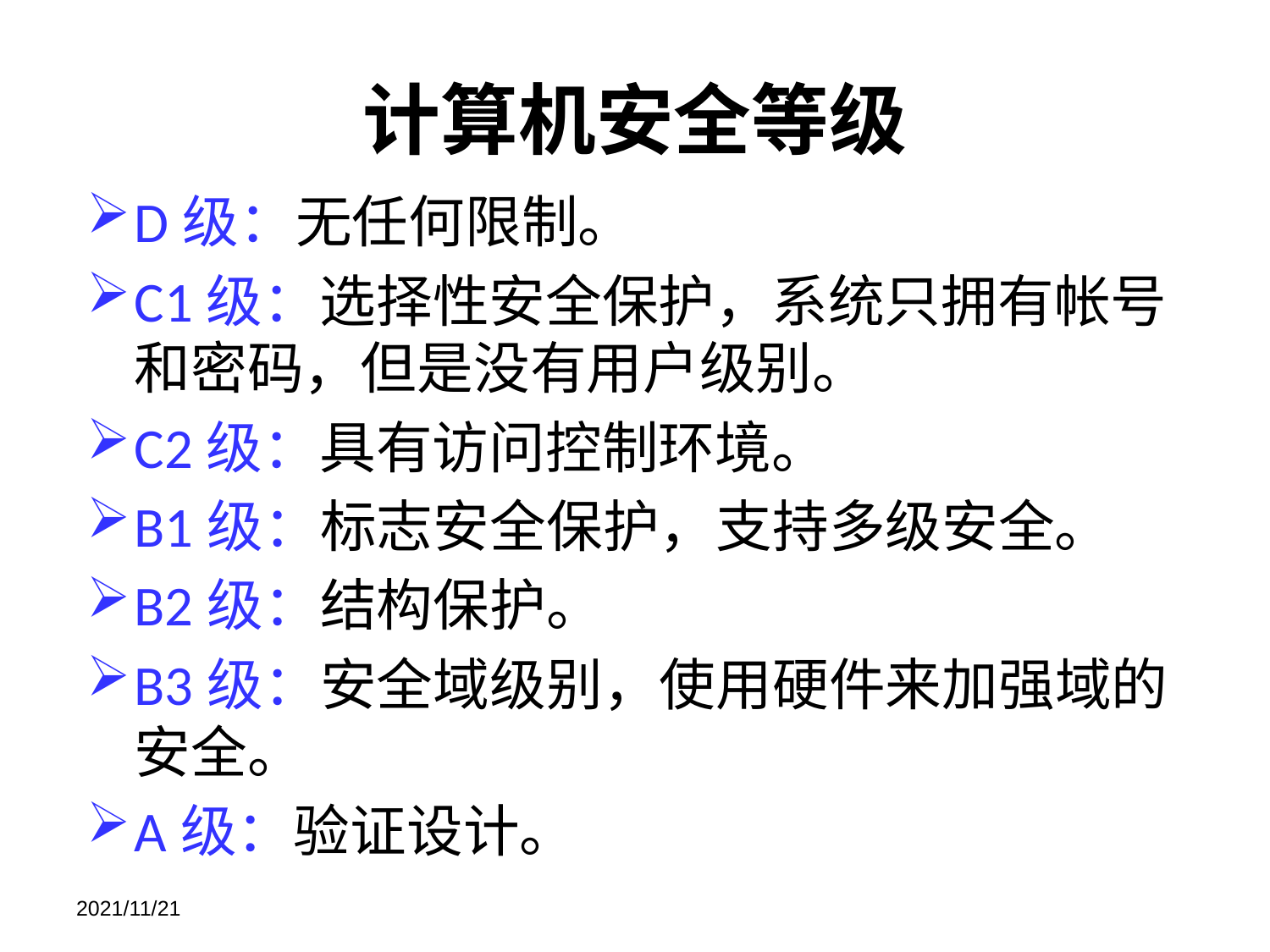

计算机安全等级
D级：无任何限制。
C1级：选择性安全保护，系统只拥有帐号和密码，但是没有用户级别。
C2级：具有访问控制环境。
B1级：标志安全保护，支持多级安全。
B2级：结构保护。
B3级：安全域级别，使用硬件来加强域的安全。
A级：验证设计。
2021/11/21